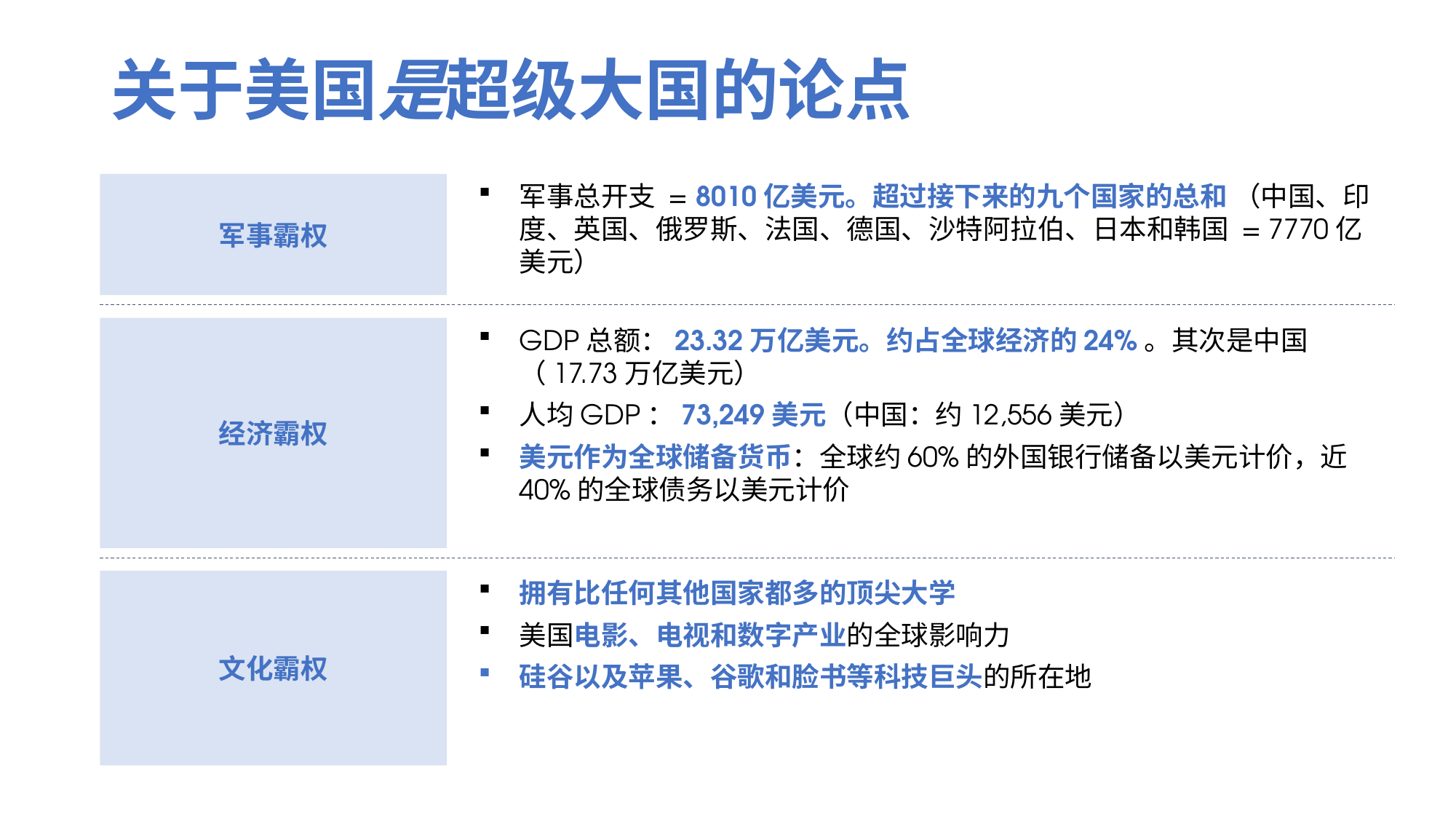

# 关于美国是超级大国的论点
军事霸权
军事总开支 = 8010亿美元。超过接下来的九个国家的总和 （中国、印度、英国、俄罗斯、法国、德国、沙特阿拉伯、日本和韩国 = 7770亿美元）
经济霸权
GDP总额：23.32万亿美元。约占全球经济的24%。其次是中国（17.73万亿美元）
人均GDP：73,249美元（中国：约12,556美元）
美元作为全球储备货币：全球约60%的外国银行储备以美元计价，近40%的全球债务以美元计价
文化霸权
拥有比任何其他国家都多的顶尖大学
美国电影、电视和数字产业的全球影响力
硅谷以及苹果、谷歌和脸书等科技巨头的所在地